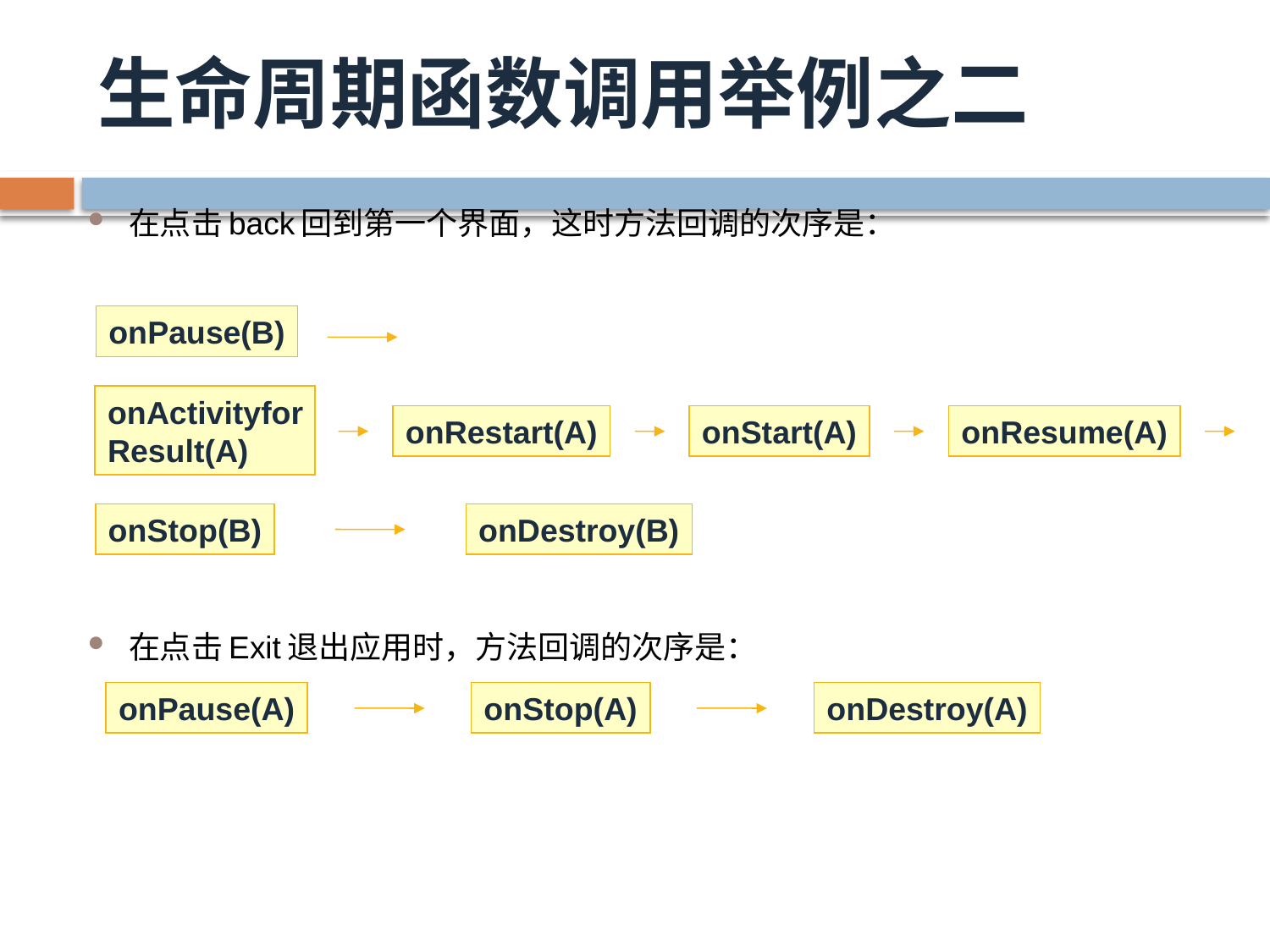

# 生命周期函数调用举例之二
在点击back回到第一个界面，这时方法回调的次序是：

在点击Exit退出应用时，方法回调的次序是：
onPause(B)

onActivityforResult(A)
onRestart(A)
onStart(A)
onResume(A)

onStop(B)
onDestroy(B)

onPause(A)
onStop(A)
onDestroy(A)